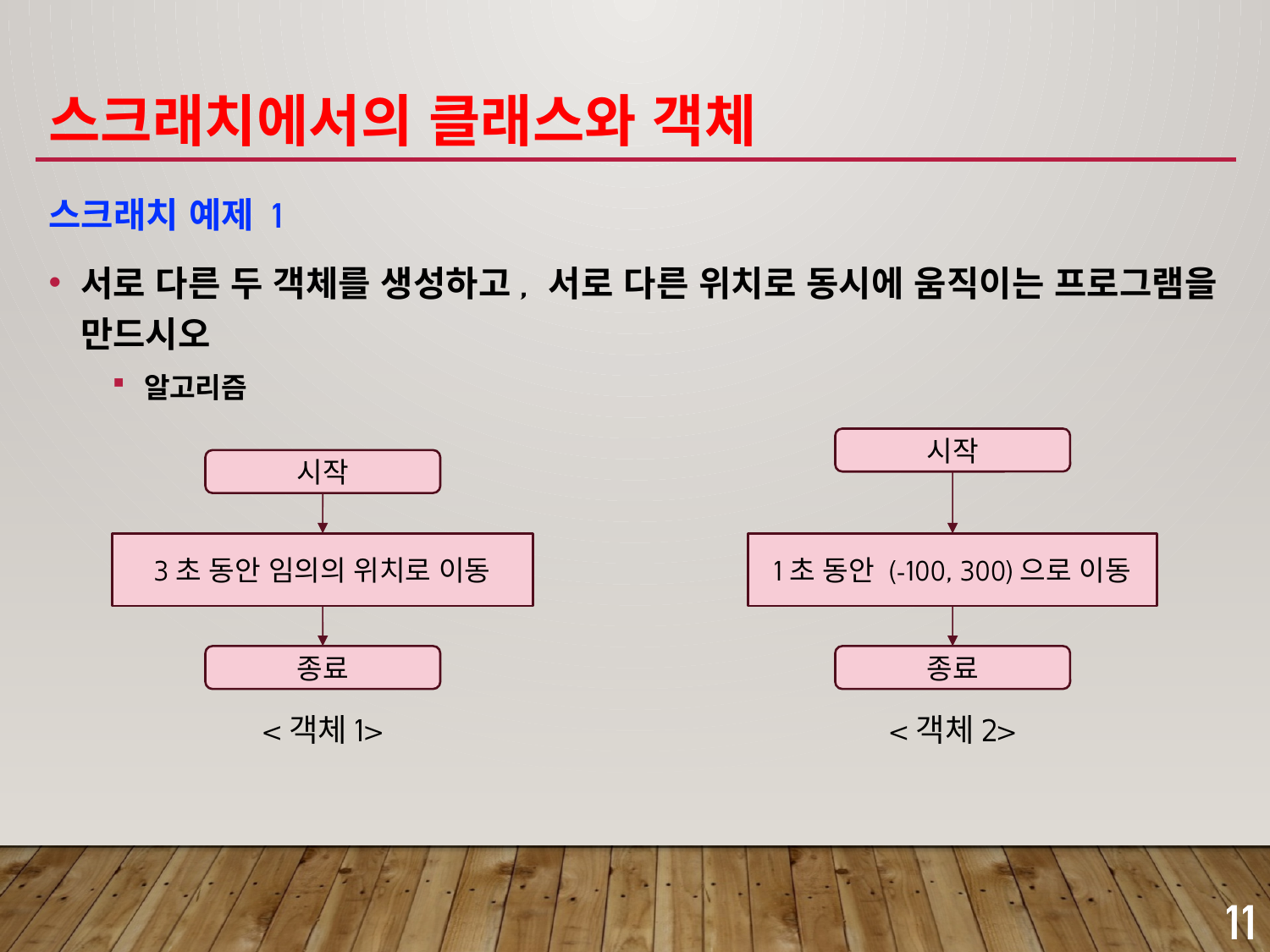

# 스크래치에서의 클래스와 객체
스크래치 예제 1
서로 다른 두 객체를 생성하고, 서로 다른 위치로 동시에 움직이는 프로그램을 만드시오
알고리즘

시작
1초 동안 (-100, 300)으로 이동
종료
<객체2>
시작
3초 동안 임의의 위치로 이동
종료
<객체1>